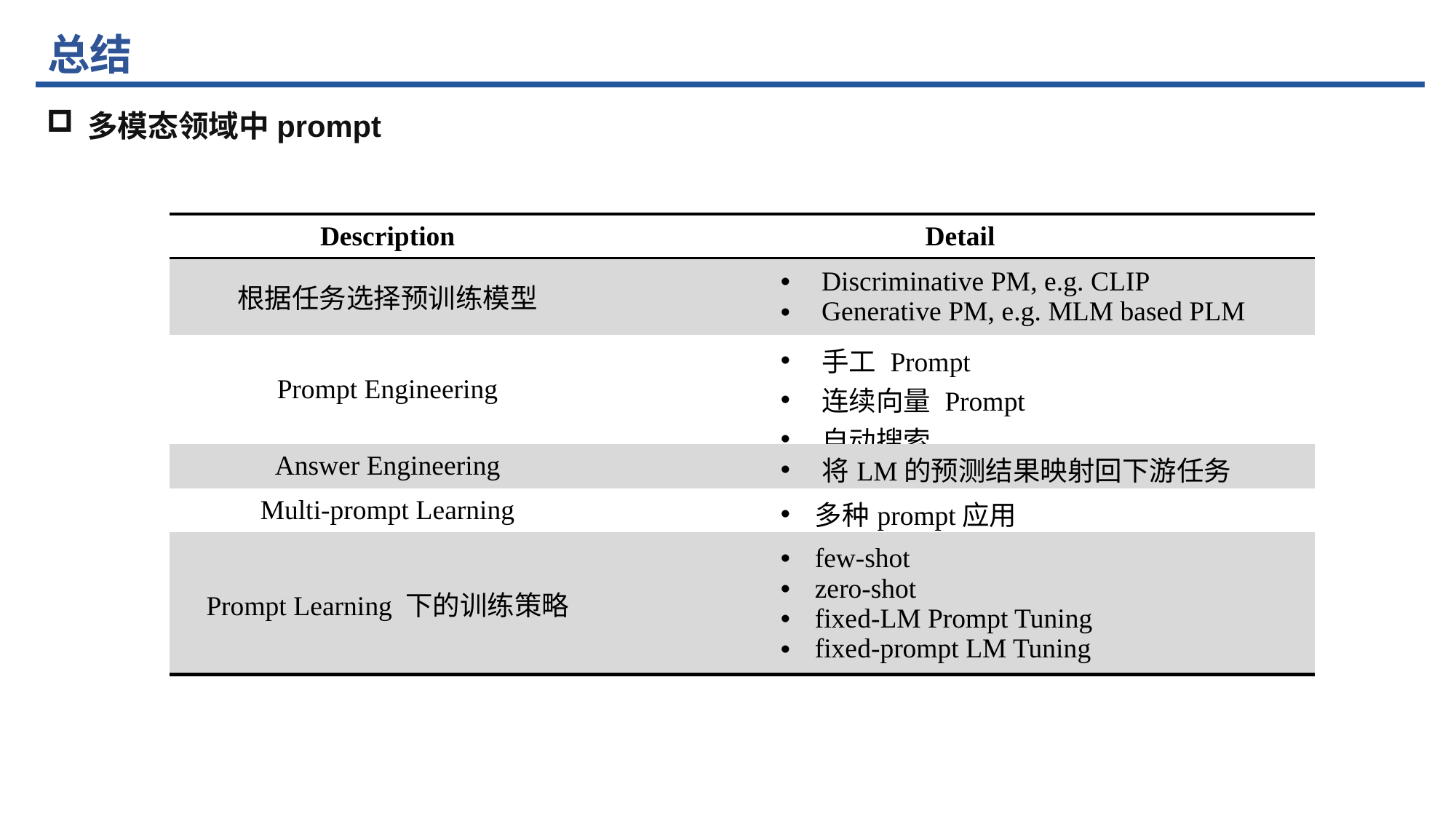

总结
多模态领域中prompt
| Description | Detail |
| --- | --- |
| 根据任务选择预训练模型 | Discriminative PM, e.g. CLIP Generative PM, e.g. MLM based PLM |
| Prompt Engineering | 手工 Prompt 连续向量 Prompt 自动搜索 |
| Answer Engineering | 将LM的预测结果映射回下游任务 |
| Multi-prompt Learning | 多种prompt应用 |
| Prompt Learning 下的训练策略 | few-shot zero-shot fixed-LM Prompt Tuning fixed-prompt LM Tuning |